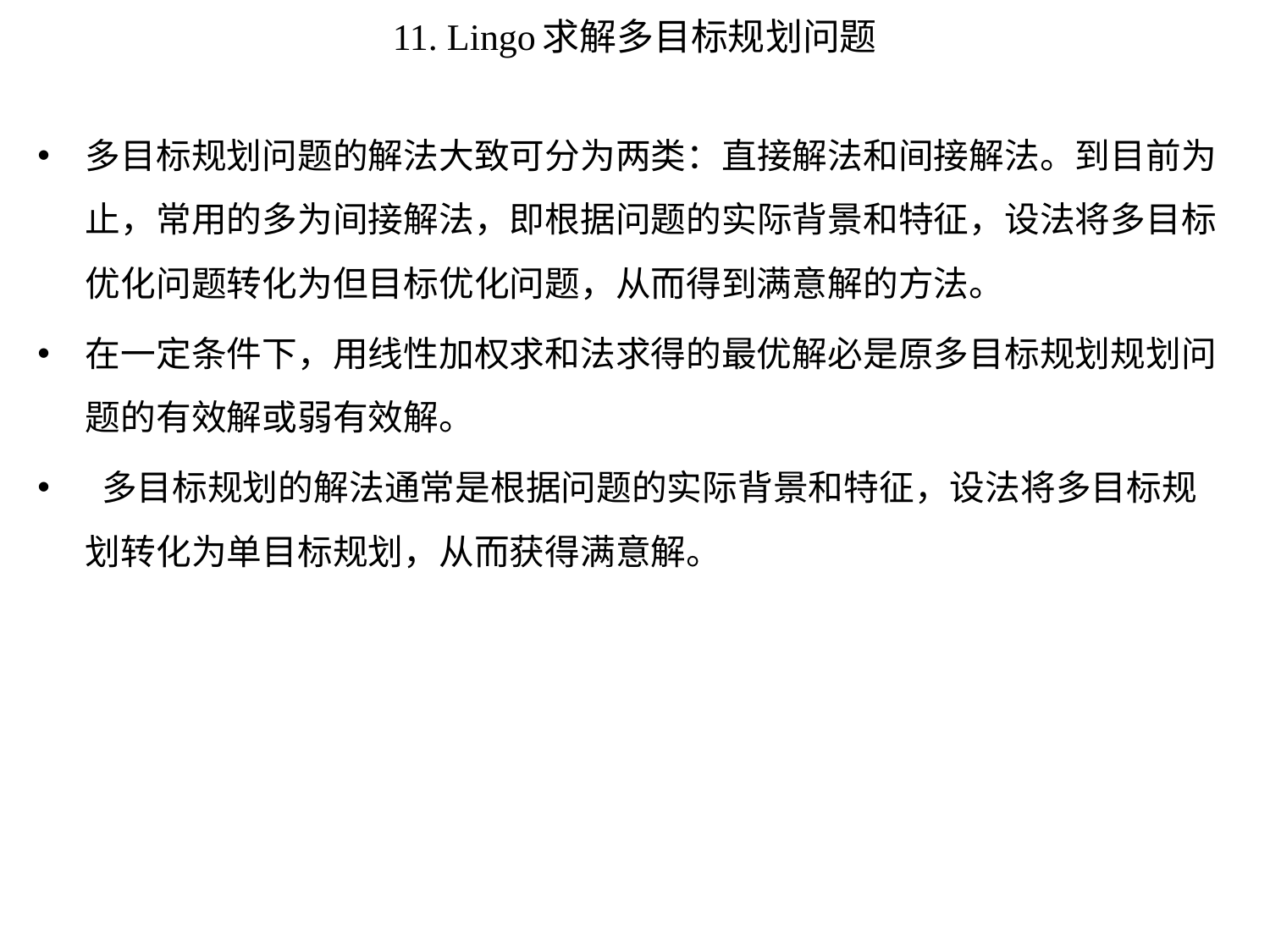

# 11. Lingo求解多目标规划问题
多目标规划问题的解法大致可分为两类：直接解法和间接解法。到目前为止，常用的多为间接解法，即根据问题的实际背景和特征，设法将多目标优化问题转化为但目标优化问题，从而得到满意解的方法。
在一定条件下，用线性加权求和法求得的最优解必是原多目标规划规划问题的有效解或弱有效解。
 多目标规划的解法通常是根据问题的实际背景和特征，设法将多目标规划转化为单目标规划，从而获得满意解。